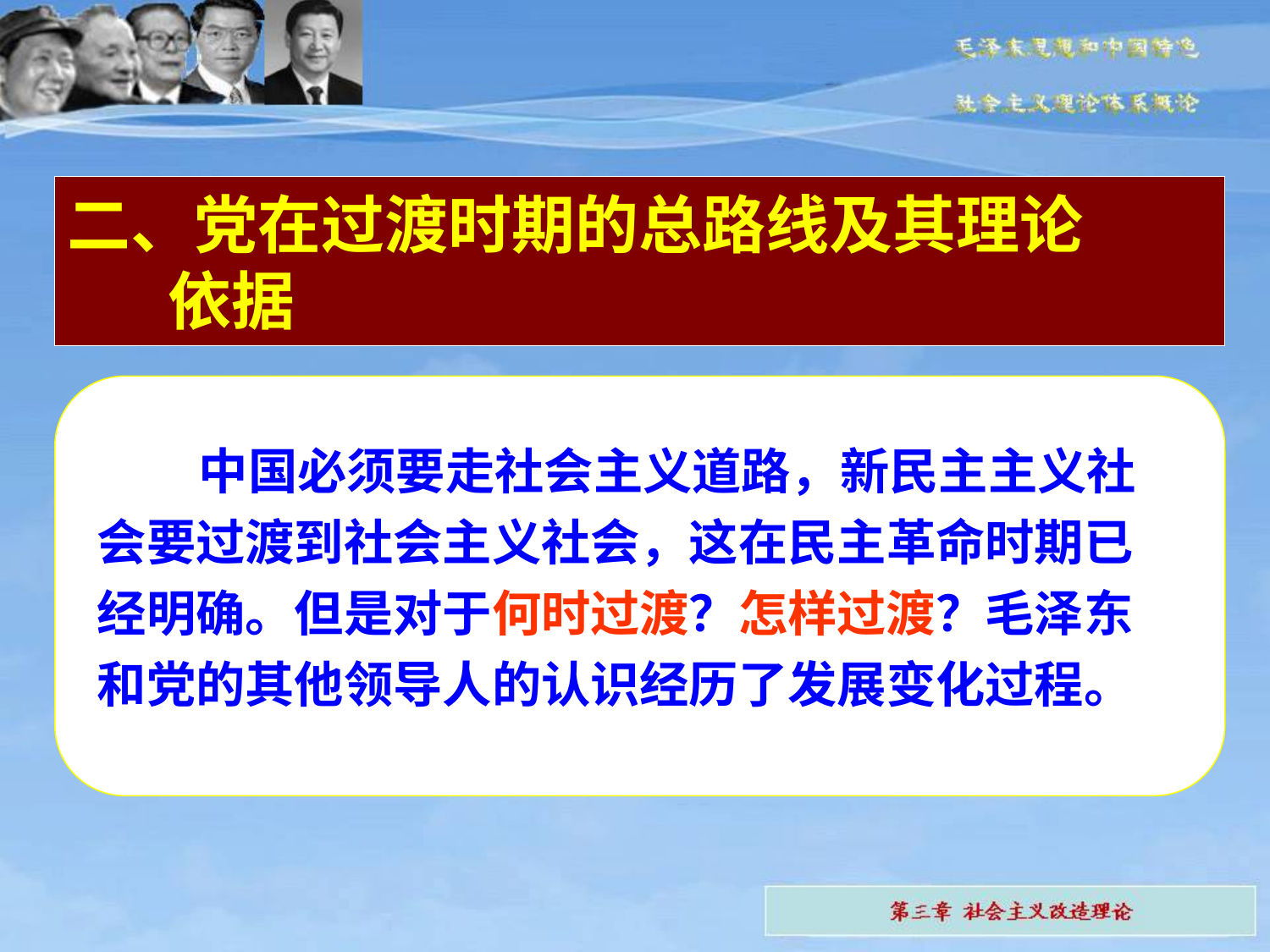

# 二、党在过渡时期的总路线及其理论 依据

        中国必须要走社会主义道路，新民主主义社会要过渡到社会主义社会，这在民主革命时期已经明确。但是对于何时过渡？怎样过渡？毛泽东和党的其他领导人的认识经历了发展变化过程。